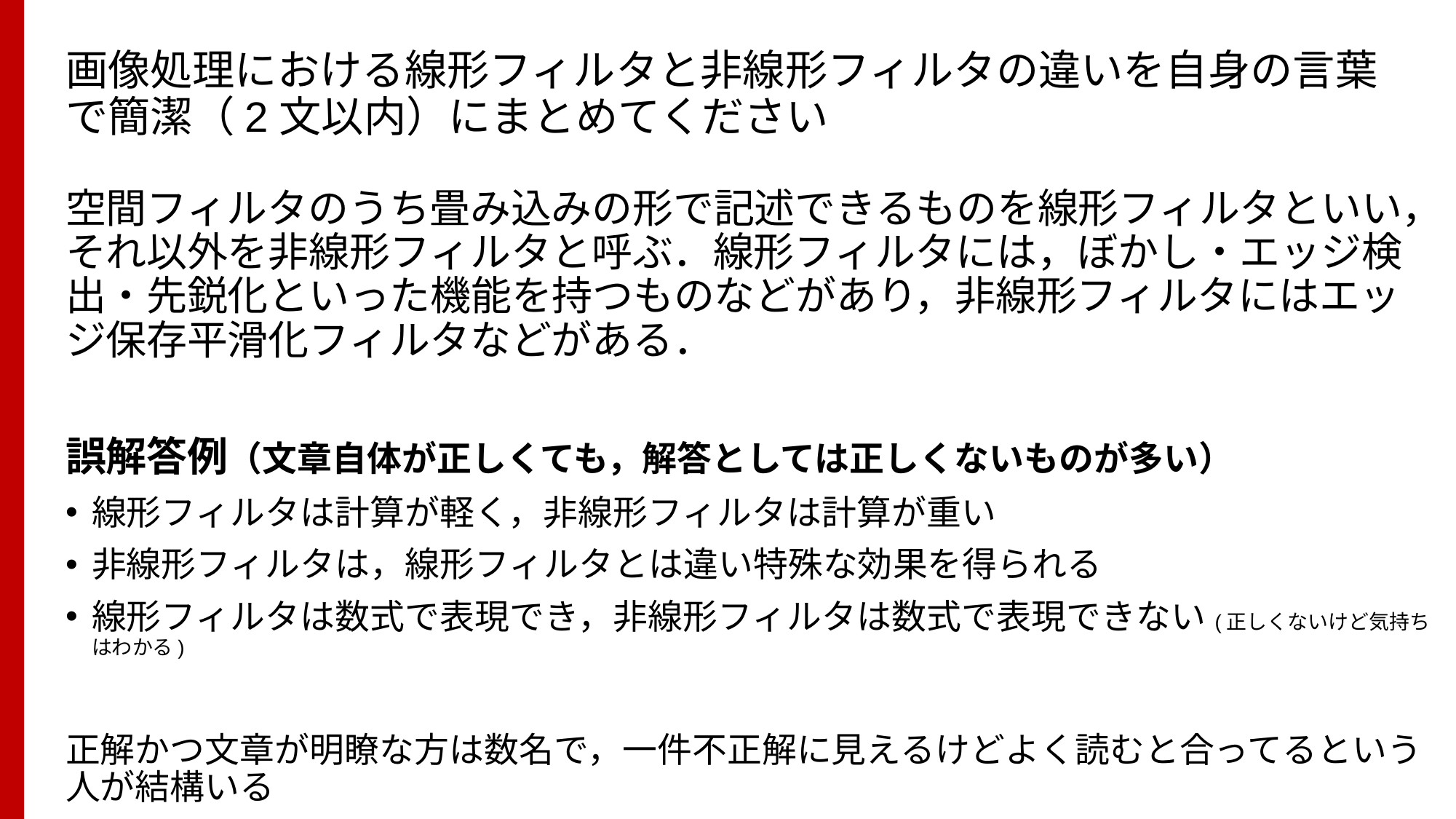

# 画像処理における線形フィルタと非線形フィルタの違いを自身の言葉で簡潔（2文以内）にまとめてください
空間フィルタのうち畳み込みの形で記述できるものを線形フィルタといい，それ以外を非線形フィルタと呼ぶ．線形フィルタには，ぼかし・エッジ検出・先鋭化といった機能を持つものなどがあり，非線形フィルタにはエッジ保存平滑化フィルタなどがある．

誤解答例（文章自体が正しくても，解答としては正しくないものが多い）
線形フィルタは計算が軽く，非線形フィルタは計算が重い
非線形フィルタは，線形フィルタとは違い特殊な効果を得られる
線形フィルタは数式で表現でき，非線形フィルタは数式で表現できない(正しくないけど気持ちはわかる)

正解かつ文章が明瞭な方は数名で，一件不正解に見えるけどよく読むと合ってるという人が結構いる